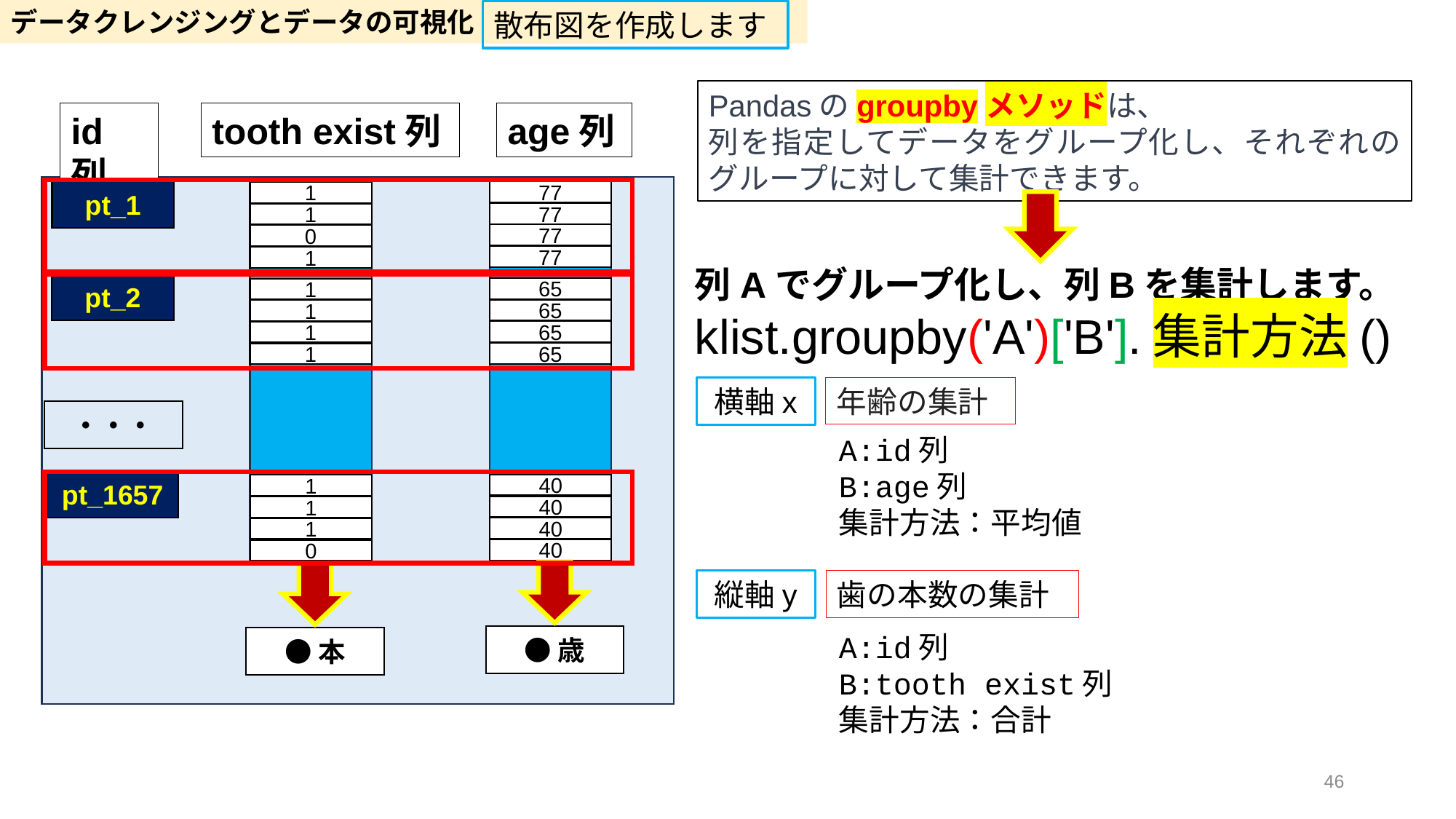

データクレンジングとデータの可視化
散布図を作成します
Pandasのgroupbyメソッドは、
列を指定してデータをグループ化し、それぞれのグループに対して集計できます。
id列
tooth exist列
age列

pt_1
77
1

77
1
77
0
77
1
列Aでグループ化し、列Bを集計します。
klist.groupby('A')['B'].集計方法()
pt_2

65
1
65
1
65
1
65
1
年齢の集計
横軸x
・・・
A:id列
B:age列
集計方法：平均値
pt_1657

40
1
40
1
40
1
40
0

縦軸y
歯の本数の集計
A:id列
B:tooth exist列
集計方法：合計
●歳
●本
46